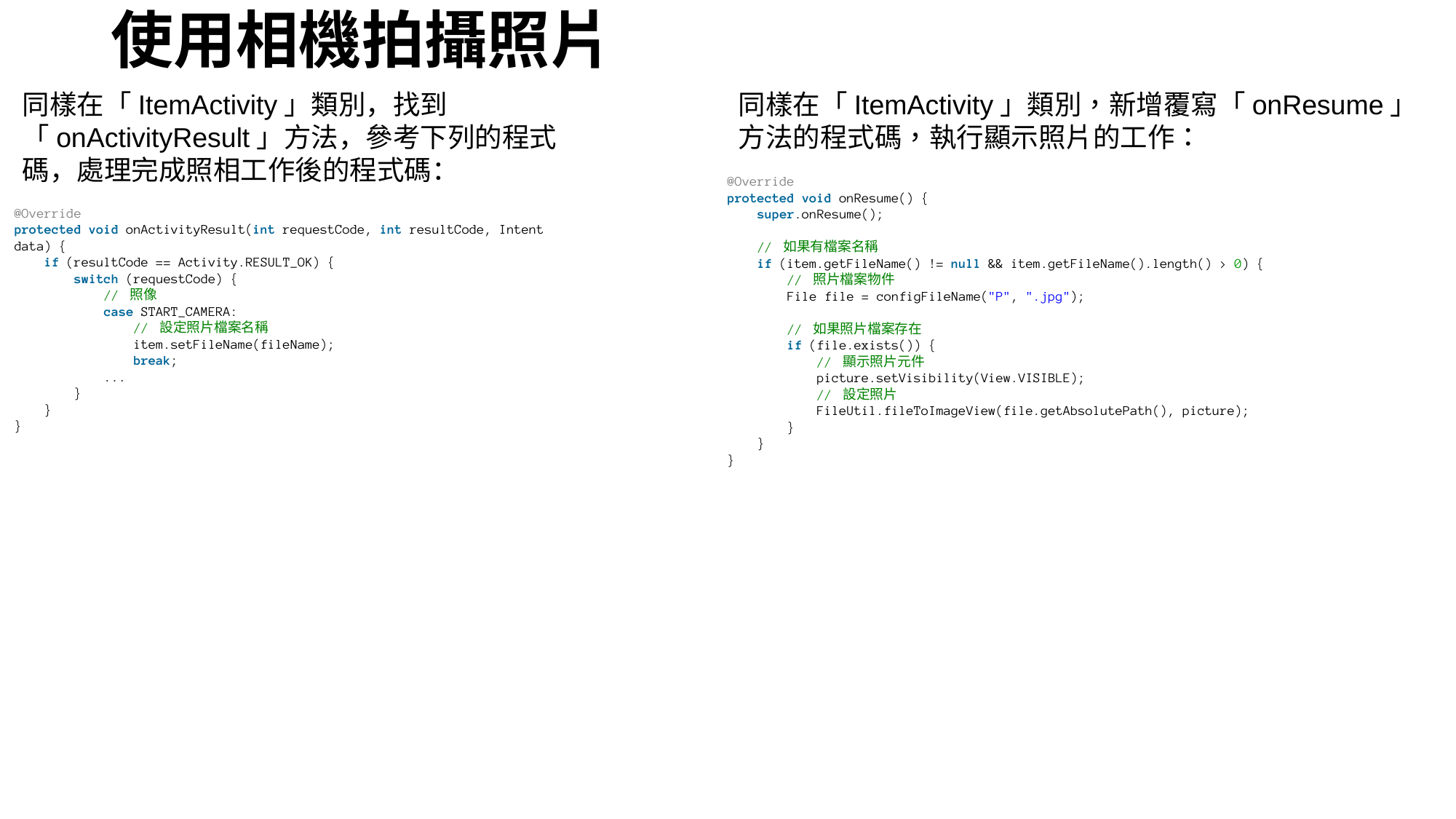

# 使用相機拍攝照片
同樣在「ItemActivity」類別，新增覆寫「onResume」方法的程式碼，執行顯示照片的工作：
同樣在「ItemActivity」類別，找到「onActivityResult」方法，參考下列的程式碼，處理完成照相工作後的程式碼：
@Override
protected void onResume() {
    super.onResume();

    // 如果有檔案名稱
    if (item.getFileName() != null && item.getFileName().length() > 0) {
        // 照片檔案物件
        File file = configFileName("P", ".jpg");

        // 如果照片檔案存在
        if (file.exists()) {
            // 顯示照片元件
            picture.setVisibility(View.VISIBLE);
            // 設定照片
            FileUtil.fileToImageView(file.getAbsolutePath(), picture);
        }
    }
}
@Override
protected void onActivityResult(int requestCode, int resultCode, Intent data) {
    if (resultCode == Activity.RESULT_OK) {
        switch (requestCode) {
            // 照像
            case START_CAMERA:
                // 設定照片檔案名稱
                item.setFileName(fileName);
                break;
            ...
        }
    }
}